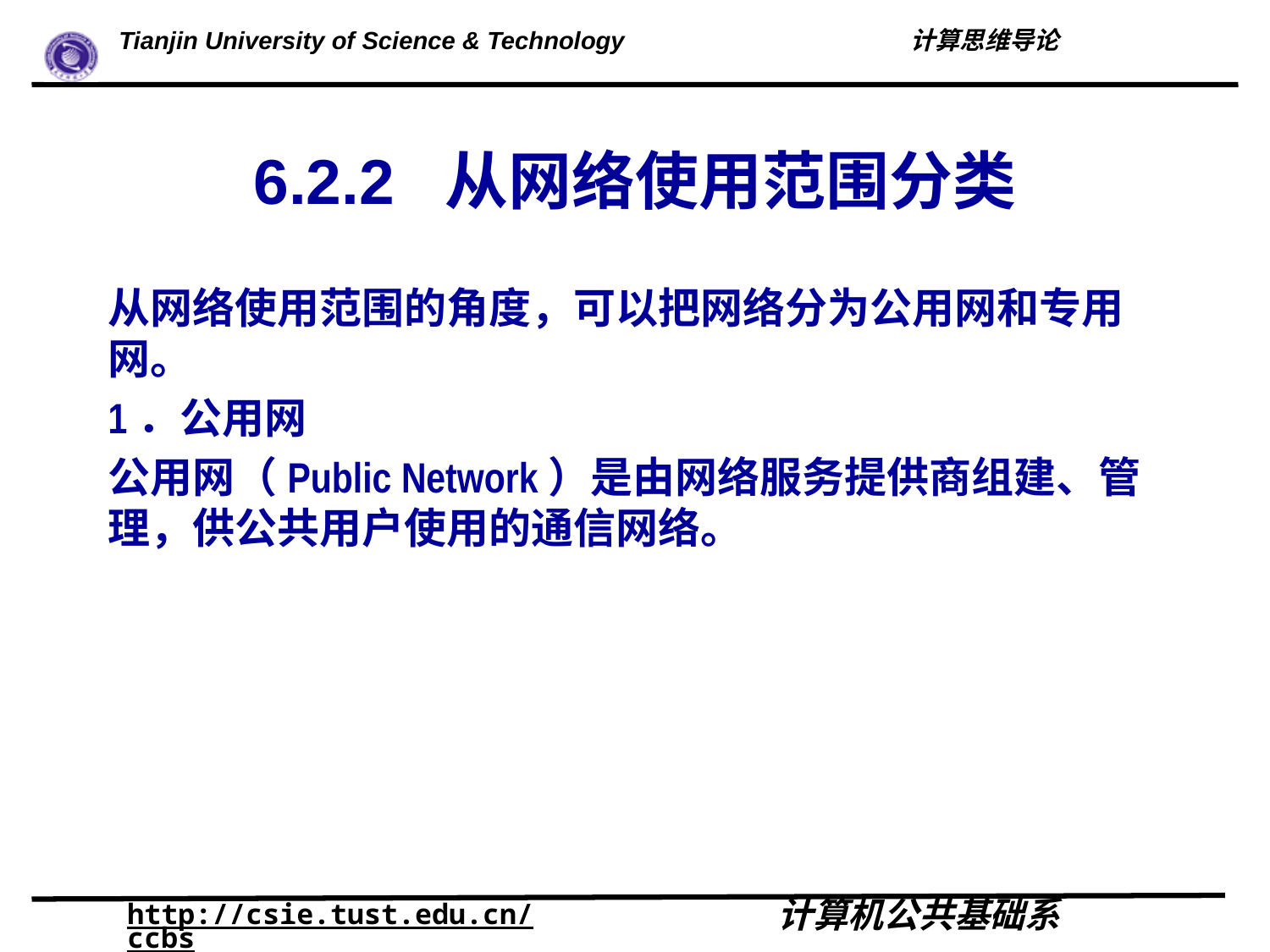

# 6.2.2  从网络使用范围分类
从网络使用范围的角度，可以把网络分为公用网和专用网。
1．公用网
公用网（Public Network）是由网络服务提供商组建、管理，供公共用户使用的通信网络。